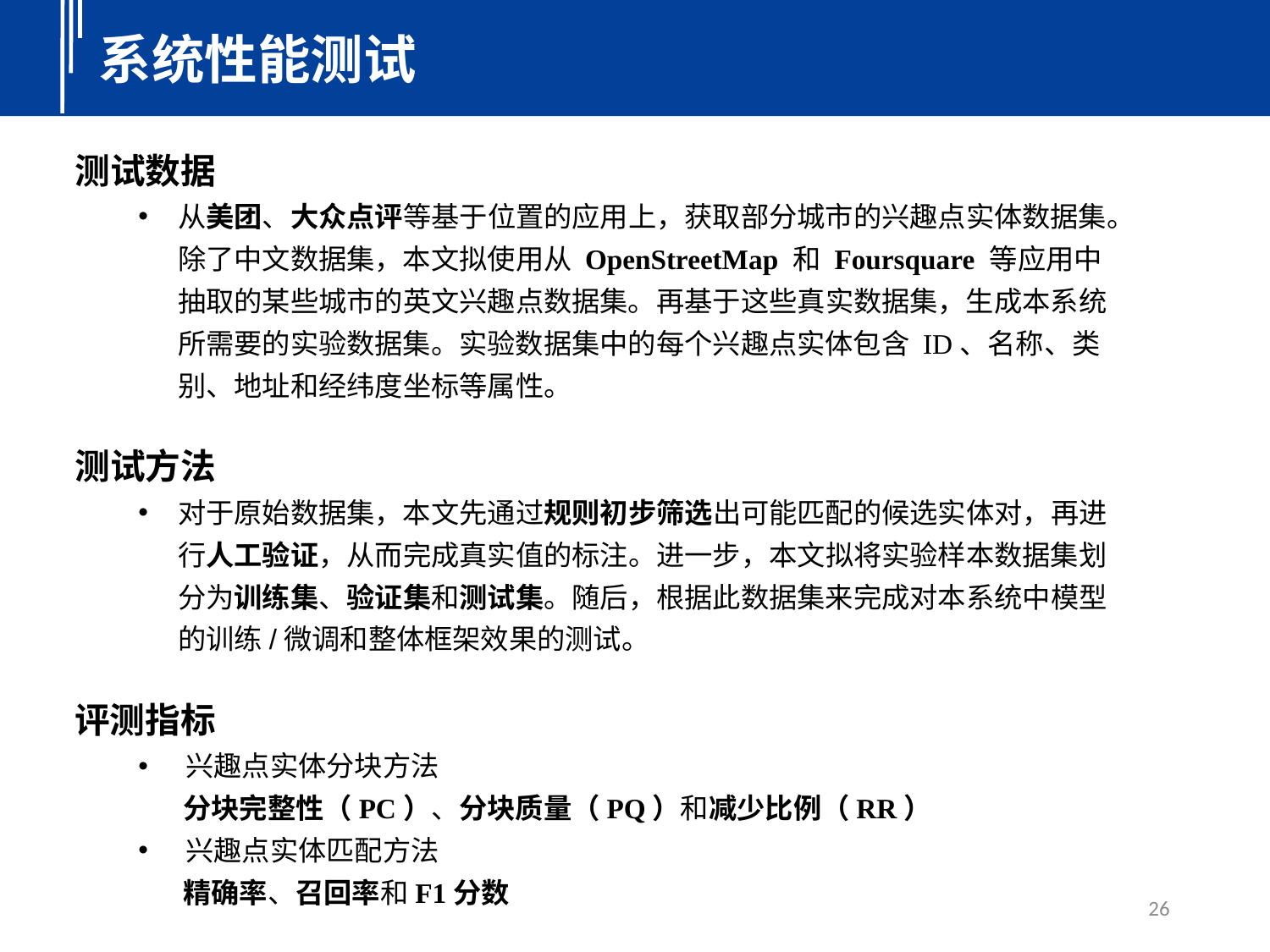

系统性能测试
测试数据
从美团、大众点评等基于位置的应用上，获取部分城市的兴趣点实体数据集。除了中文数据集，本文拟使用从 OpenStreetMap 和 Foursquare 等应用中抽取的某些城市的英文兴趣点数据集。再基于这些真实数据集，生成本系统所需要的实验数据集。实验数据集中的每个兴趣点实体包含 ID、名称、类别、地址和经纬度坐标等属性。
测试方法
对于原始数据集，本文先通过规则初步筛选出可能匹配的候选实体对，再进行人工验证，从而完成真实值的标注。进一步，本文拟将实验样本数据集划分为训练集、验证集和测试集。随后，根据此数据集来完成对本系统中模型的训练/微调和整体框架效果的测试。
评测指标
兴趣点实体分块方法
      分块完整性（PC）、分块质量（PQ）和减少比例（RR）
兴趣点实体匹配方法
      精确率、召回率和F1分数
26